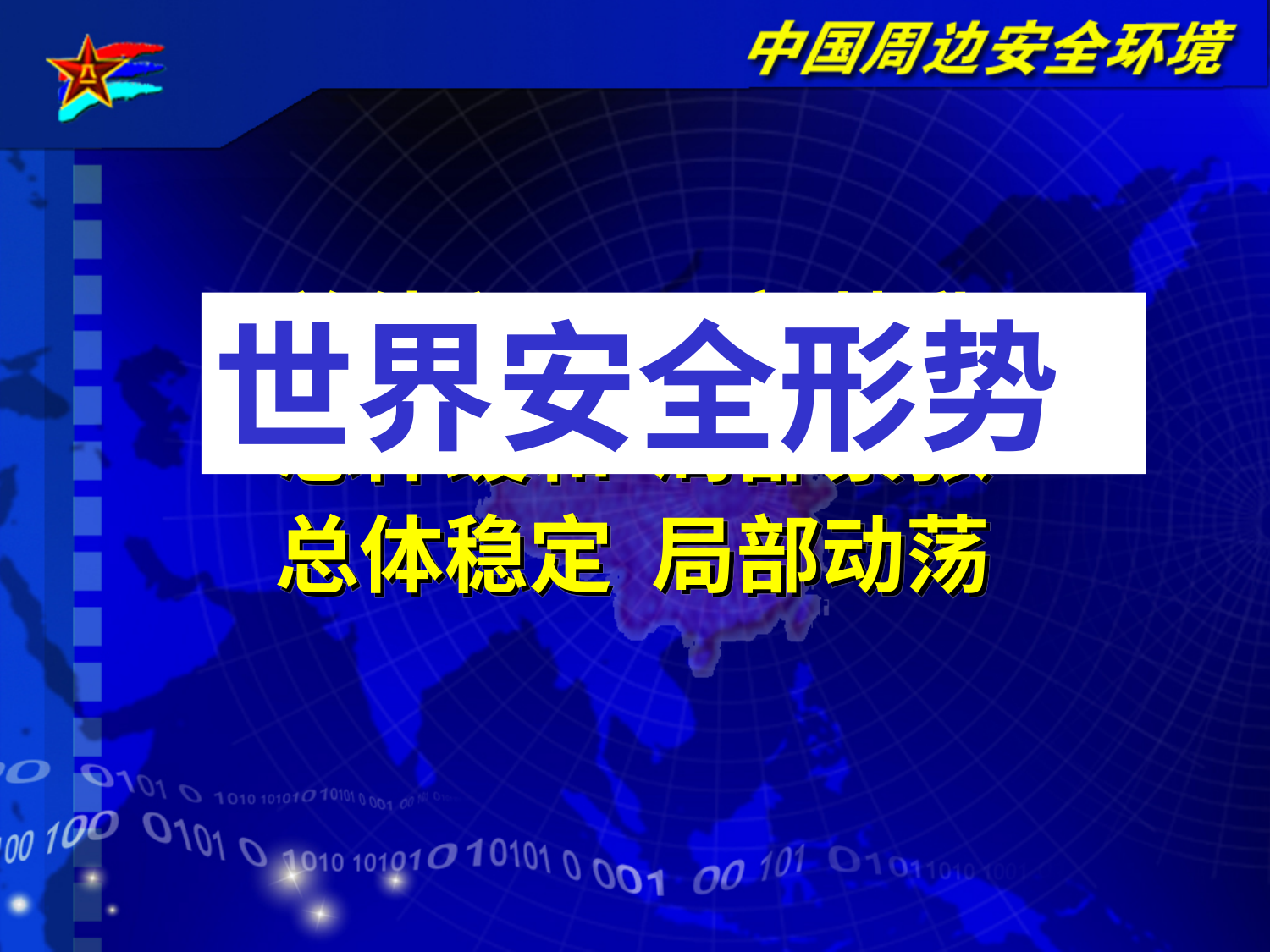

总体和平  局部战乱
总体缓和  局部紧张
总体稳定  局部动荡
世界安全形势